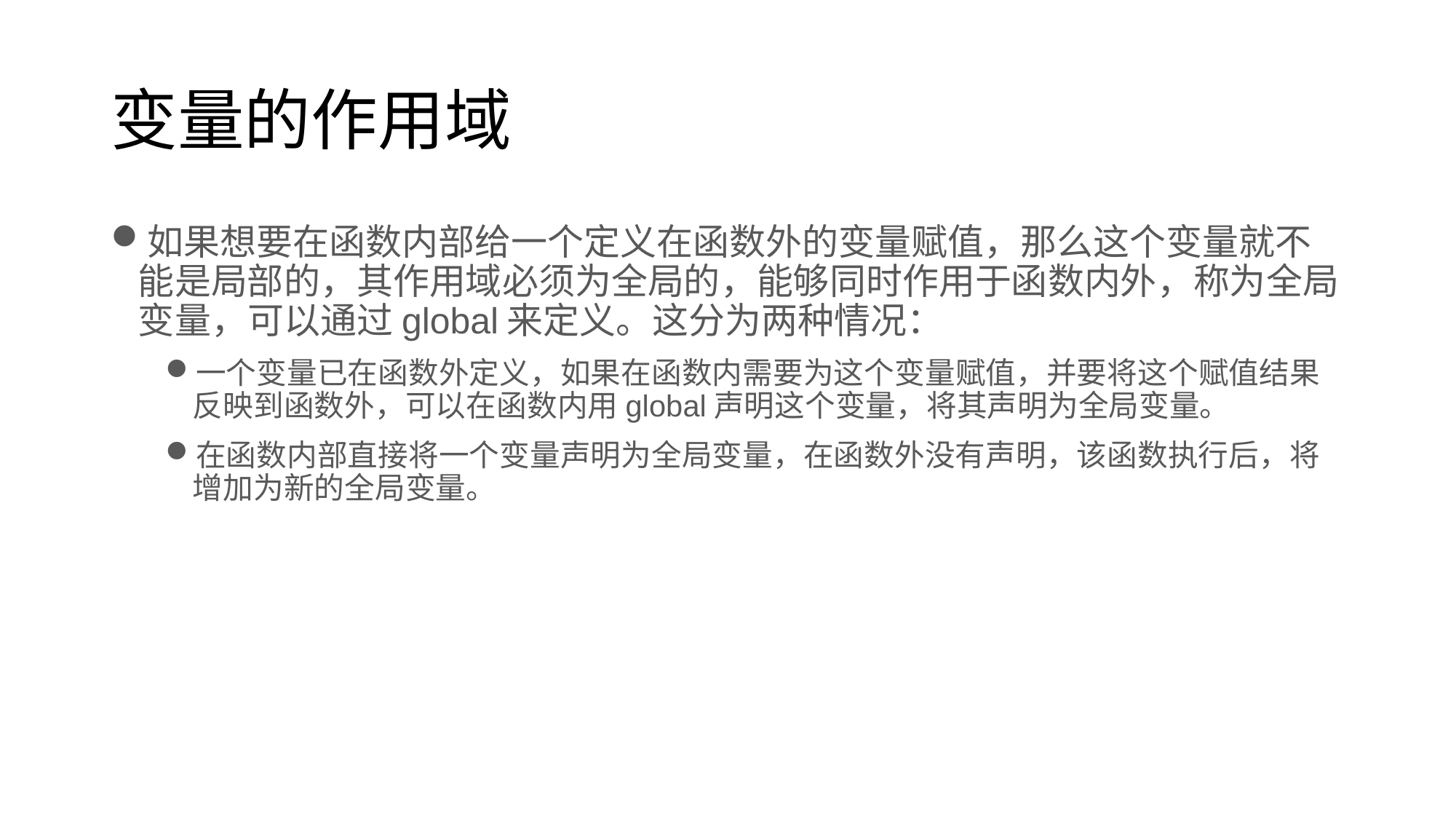

# 变量的作用域
如果想要在函数内部给一个定义在函数外的变量赋值，那么这个变量就不能是局部的，其作用域必须为全局的，能够同时作用于函数内外，称为全局变量，可以通过global来定义。这分为两种情况：
一个变量已在函数外定义，如果在函数内需要为这个变量赋值，并要将这个赋值结果反映到函数外，可以在函数内用global声明这个变量，将其声明为全局变量。
在函数内部直接将一个变量声明为全局变量，在函数外没有声明，该函数执行后，将增加为新的全局变量。